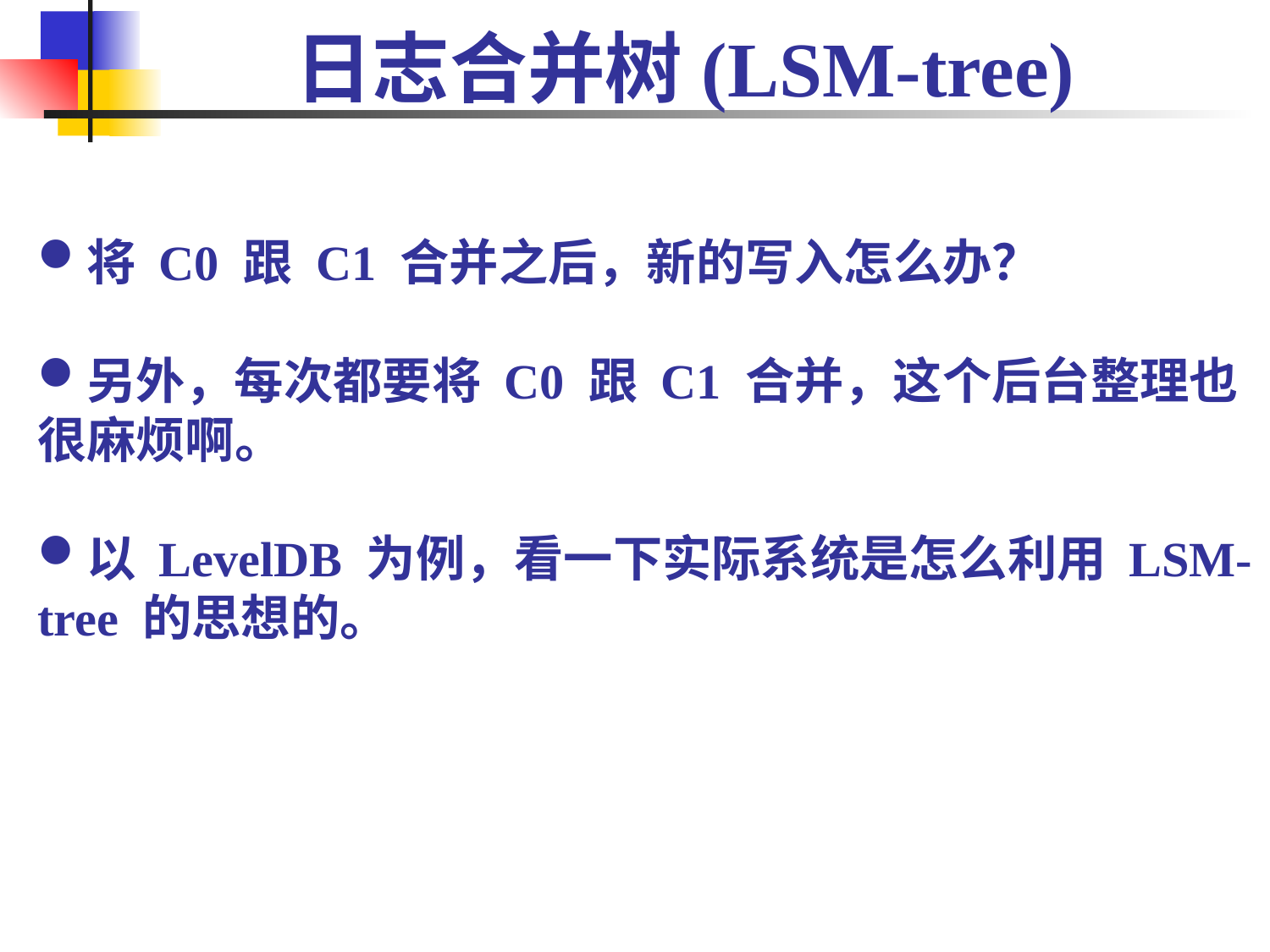

# 日志合并树(LSM-tree)
将 C0 跟 C1 合并之后，新的写入怎么办？

另外，每次都要将 C0 跟 C1 合并，这个后台整理也很麻烦啊。

以 LevelDB 为例，看一下实际系统是怎么利用 LSM-tree 的思想的。